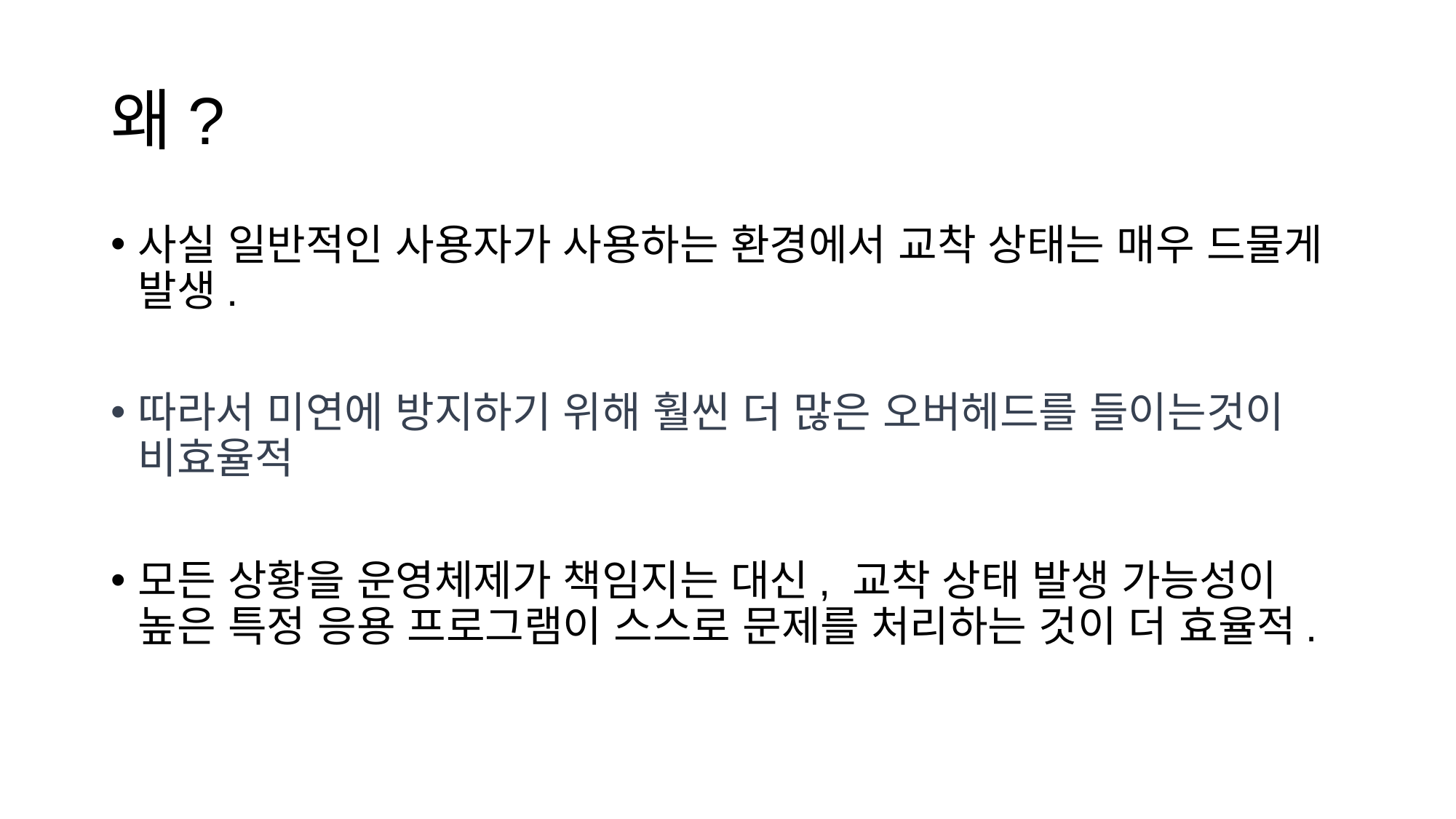

# 왜?
사실 일반적인 사용자가 사용하는 환경에서 교착 상태는 매우 드물게 발생.

따라서 미연에 방지하기 위해 훨씬 더 많은 오버헤드를 들이는것이 비효율적

모든 상황을 운영체제가 책임지는 대신, 교착 상태 발생 가능성이 높은 특정 응용 프로그램이 스스로 문제를 처리하는 것이 더 효율적.